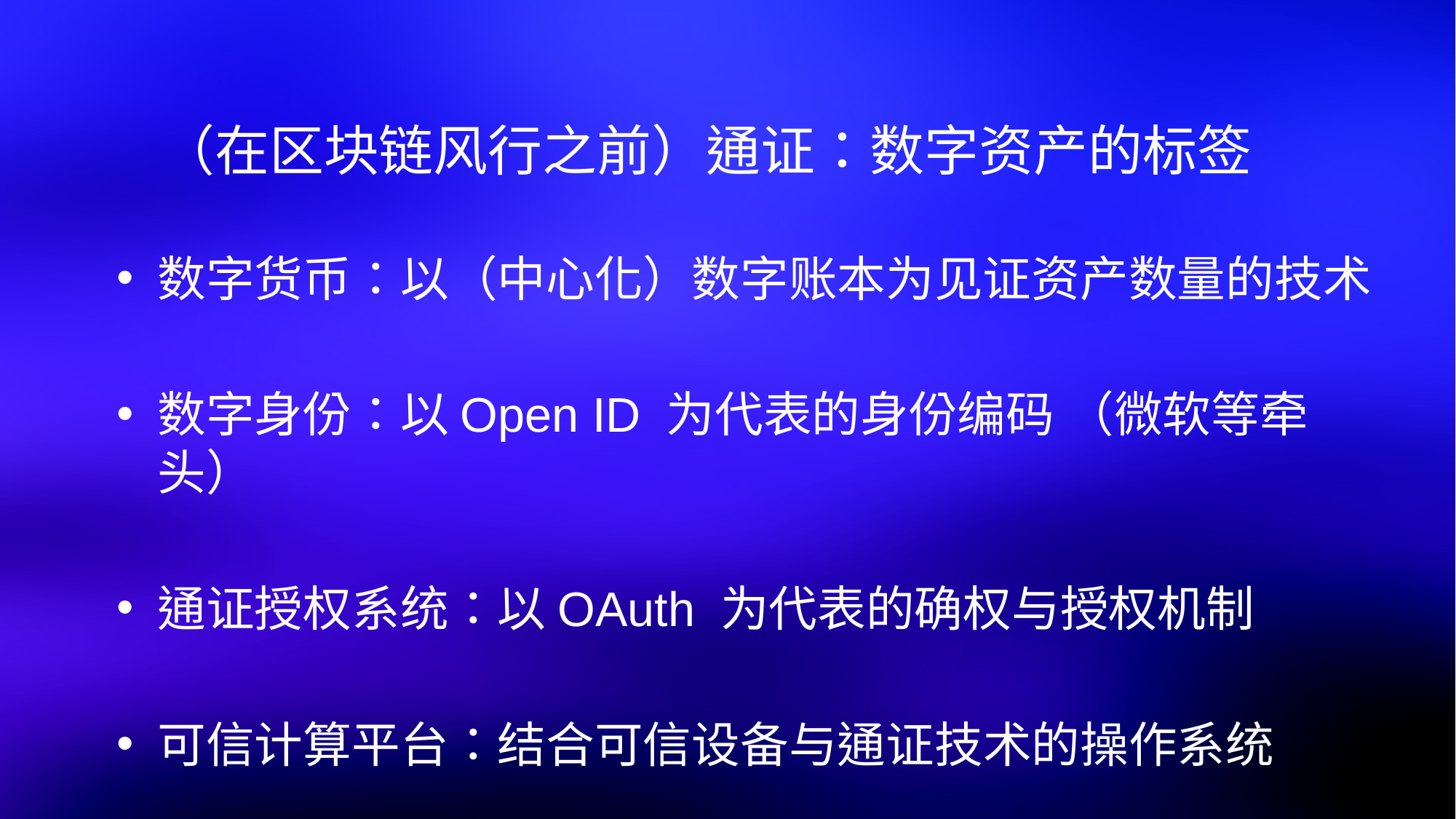

# （在区块链风行之前）通证：数字资产的标签
数字货币：以（中心化）数字账本为见证资产数量的技术

数字身份：以Open ID 为代表的身份编码 （微软等牵头）

通证授权系统：以OAuth 为代表的确权与授权机制

可信计算平台：结合可信设备与通证技术的操作系统